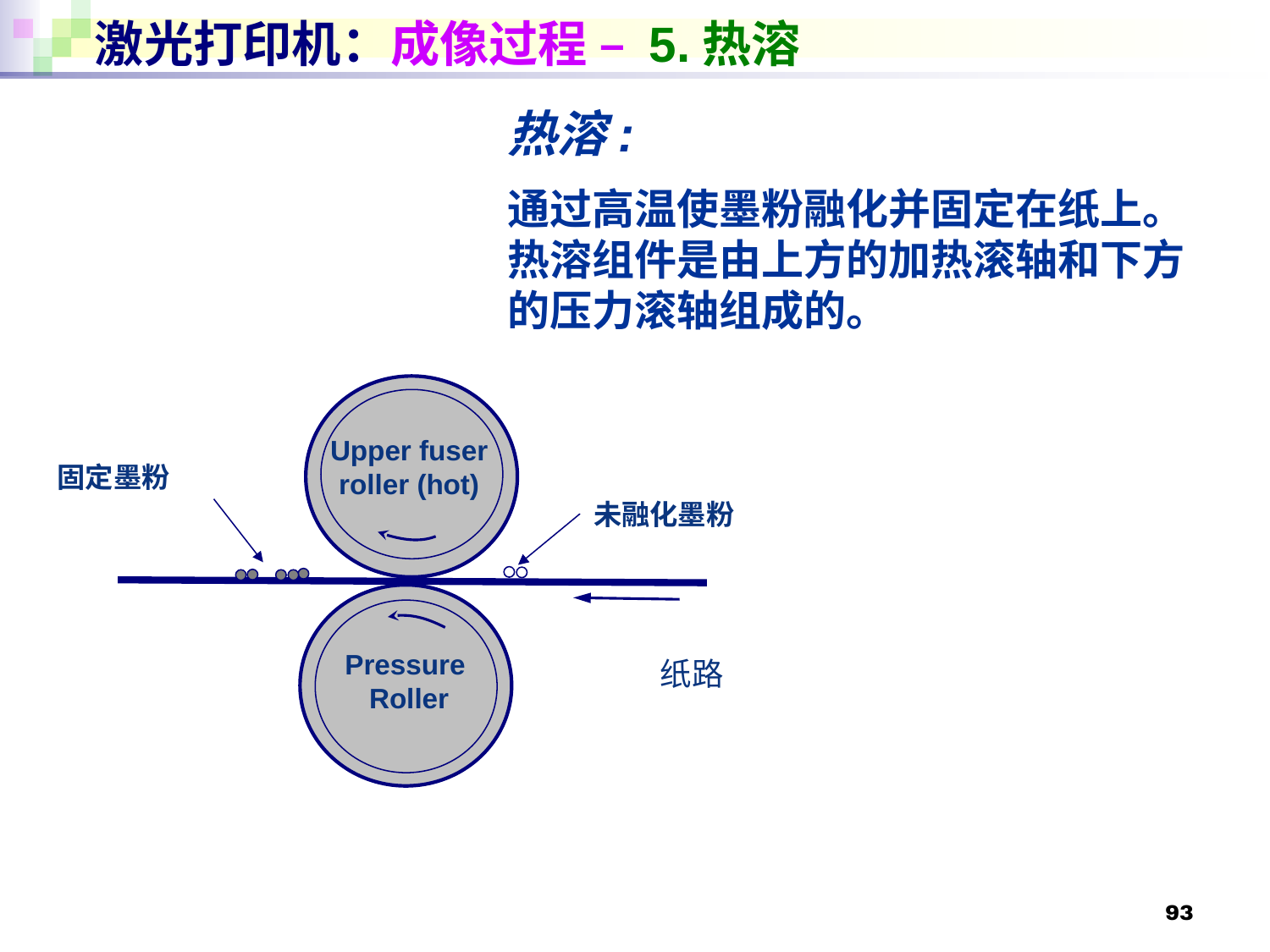

# 激光打印机：成像过程 – 5.热溶
热溶:
通过高温使墨粉融化并固定在纸上。
热溶组件是由上方的加热滚轴和下方的压力滚轴组成的。

Upper fuser roller (hot)
固定墨粉
未融化墨粉

Pressure
 Roller
纸路
93